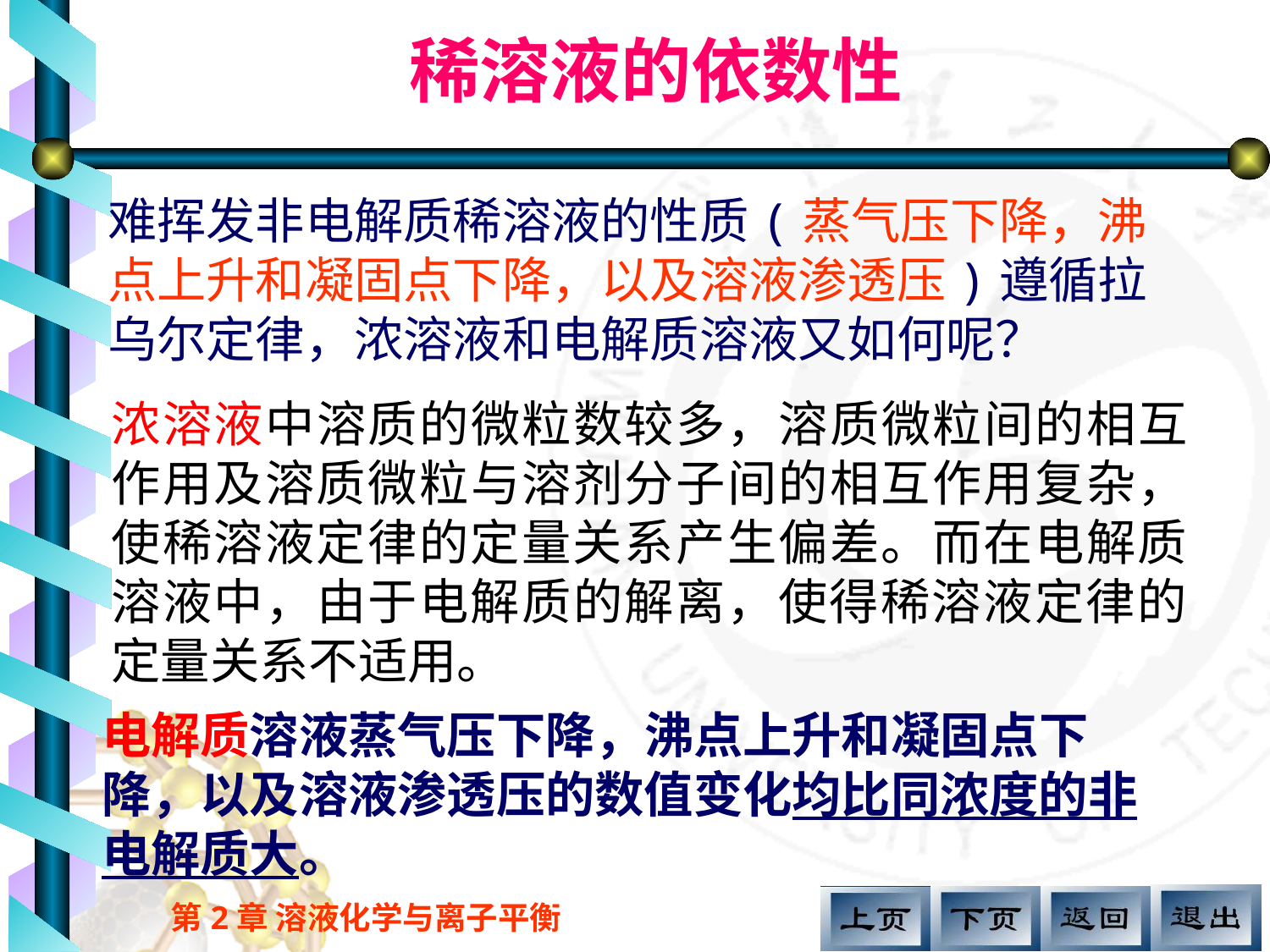

稀溶液的依数性
难挥发非电解质稀溶液的性质(蒸气压下降，沸点上升和凝固点下降，以及溶液渗透压)遵循拉乌尔定律，浓溶液和电解质溶液又如何呢？
浓溶液中溶质的微粒数较多，溶质微粒间的相互作用及溶质微粒与溶剂分子间的相互作用复杂，使稀溶液定律的定量关系产生偏差。而在电解质溶液中，由于电解质的解离，使得稀溶液定律的定量关系不适用。
电解质溶液蒸气压下降，沸点上升和凝固点下降，以及溶液渗透压的数值变化均比同浓度的非电解质大。